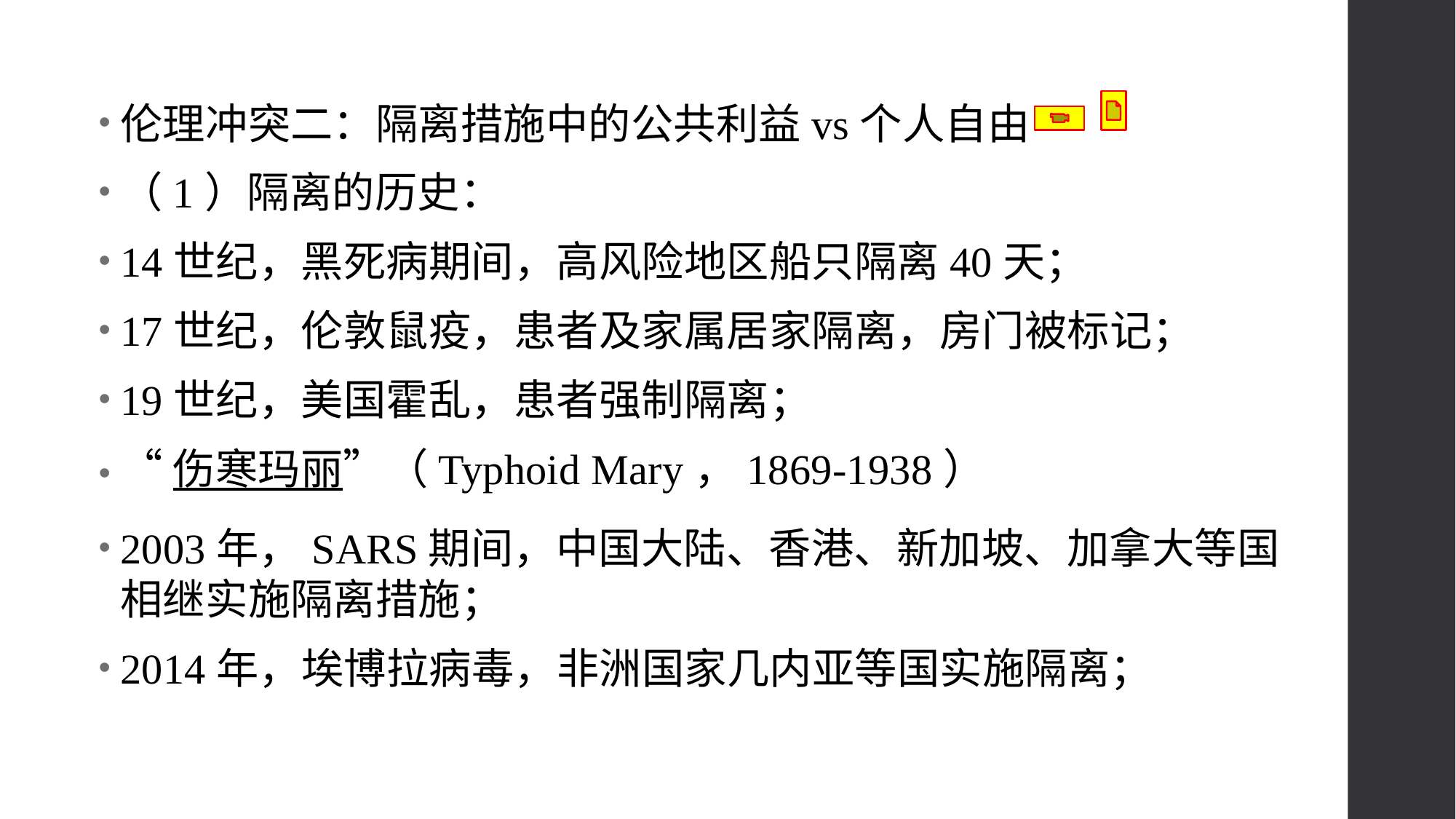

伦理冲突二：隔离措施中的公共利益vs个人自由
（1）隔离的历史：
14世纪，黑死病期间，高风险地区船只隔离40天；
17世纪，伦敦鼠疫，患者及家属居家隔离，房门被标记；
19世纪，美国霍乱，患者强制隔离；
“伤寒玛丽”（Typhoid Mary，1869-1938）
2003年，SARS期间，中国大陆、香港、新加坡、加拿大等国相继实施隔离措施；
2014年，埃博拉病毒，非洲国家几内亚等国实施隔离；